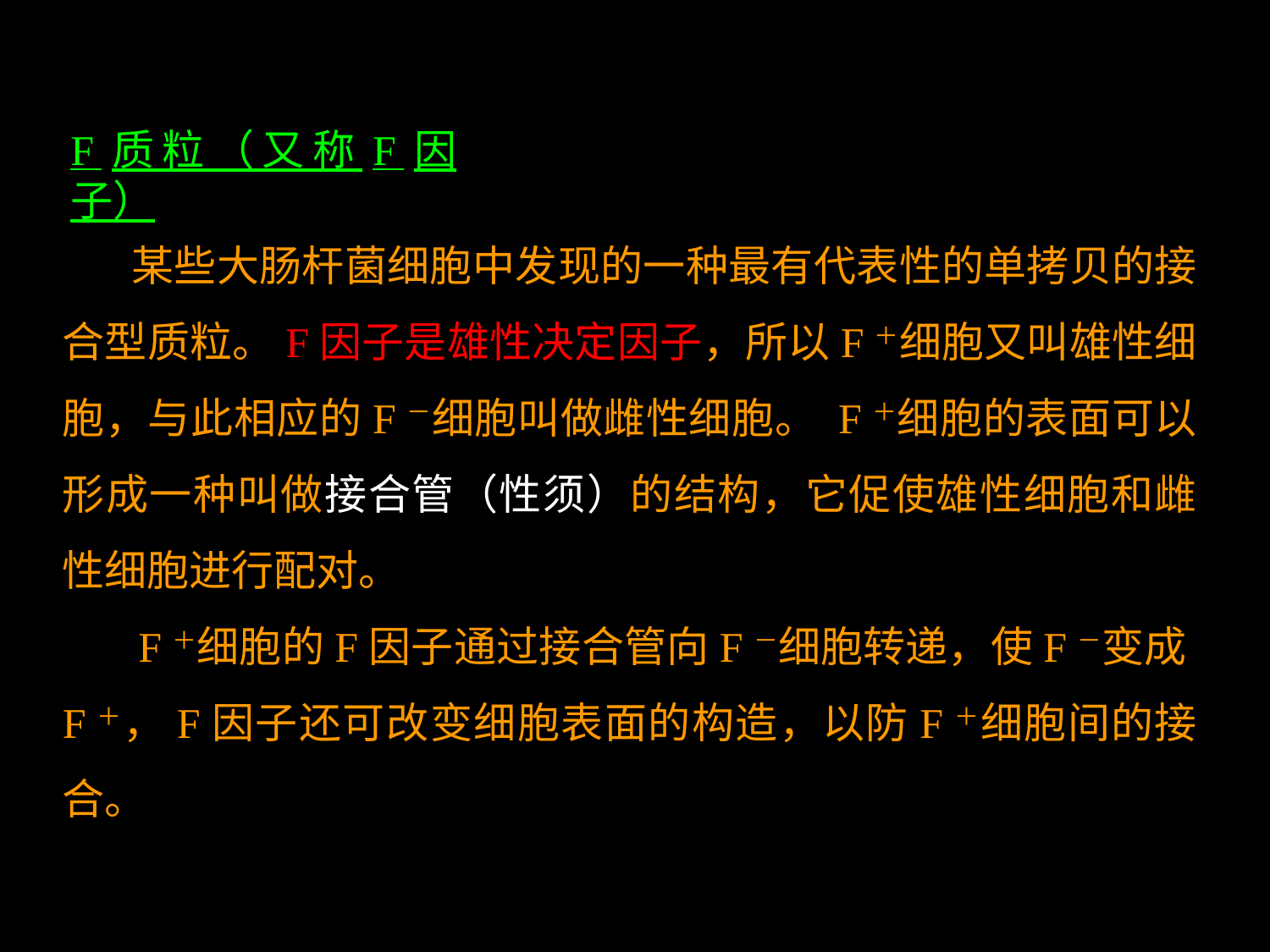

F质粒（又称F因子）
      某些大肠杆菌细胞中发现的一种最有代表性的单拷贝的接合型质粒。F因子是雄性决定因子，所以F＋细胞又叫雄性细胞，与此相应的F－细胞叫做雌性细胞。 F＋细胞的表面可以形成一种叫做接合管（性须）的结构，它促使雄性细胞和雌性细胞进行配对。
       F＋细胞的F因子通过接合管向F－细胞转递，使F－变成F＋，F因子还可改变细胞表面的构造，以防F＋细胞间的接合。